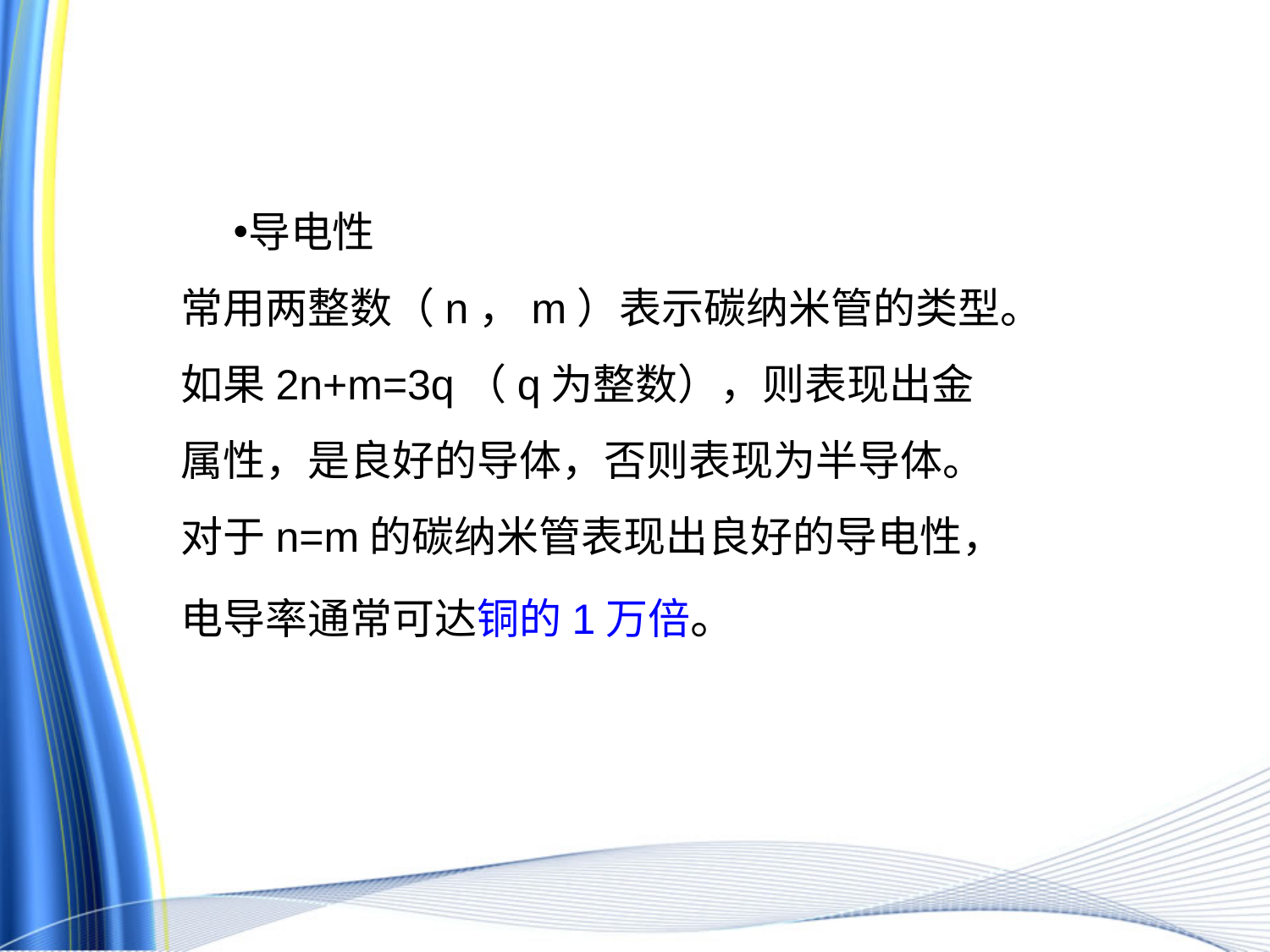

导电性
常用两整数（n，m）表示碳纳米管的类型。如果2n+m=3q（q为整数），则表现出金属性，是良好的导体，否则表现为半导体。对于n=m的碳纳米管表现出良好的导电性，电导率通常可达铜的1万倍。